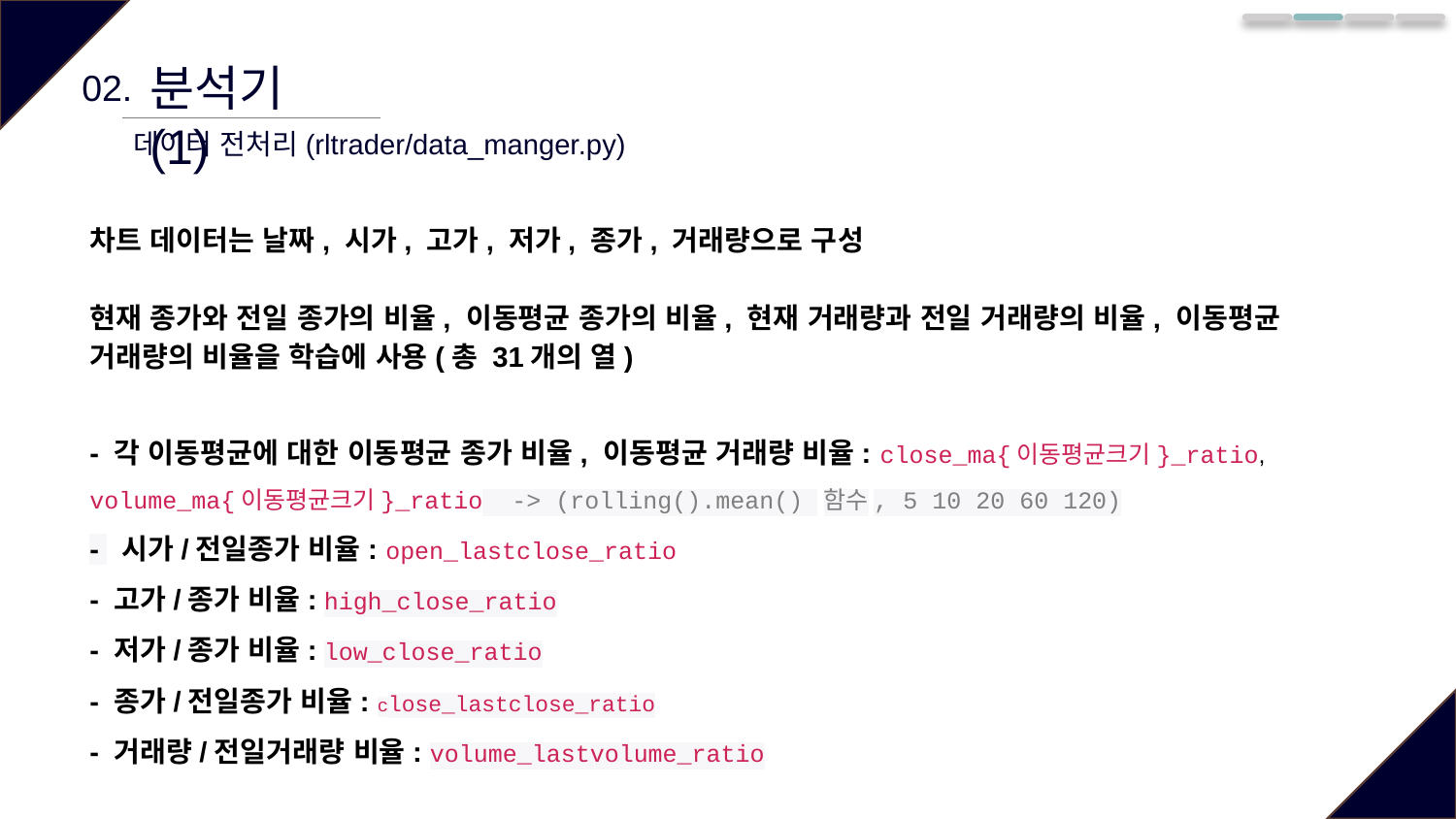

분석기(1)
02.
데이터 전처리(rltrader/data_manger.py)
차트 데이터는 날짜, 시가, 고가, 저가, 종가, 거래량으로 구성

현재 종가와 전일 종가의 비율, 이동평균 종가의 비율, 현재 거래량과 전일 거래량의 비율, 이동평균 거래량의 비율을 학습에 사용(총 31개의 열)

- 각 이동평균에 대한 이동평균 종가 비율, 이동평균 거래량 비율: close_ma{이동평균크기}_ratio,     volume_ma{이동평균크기}_ratio  -> (rolling().mean() 함수, 5 10 20 60 120)
-  시가/전일종가 비율: open_lastclose_ratio
- 고가/종가 비율: high_close_ratio
- 저가/종가 비율: low_close_ratio
- 종가/전일종가 비율: close_lastclose_ratio
- 거래량/전일거래량 비율: volume_lastvolume_ratio